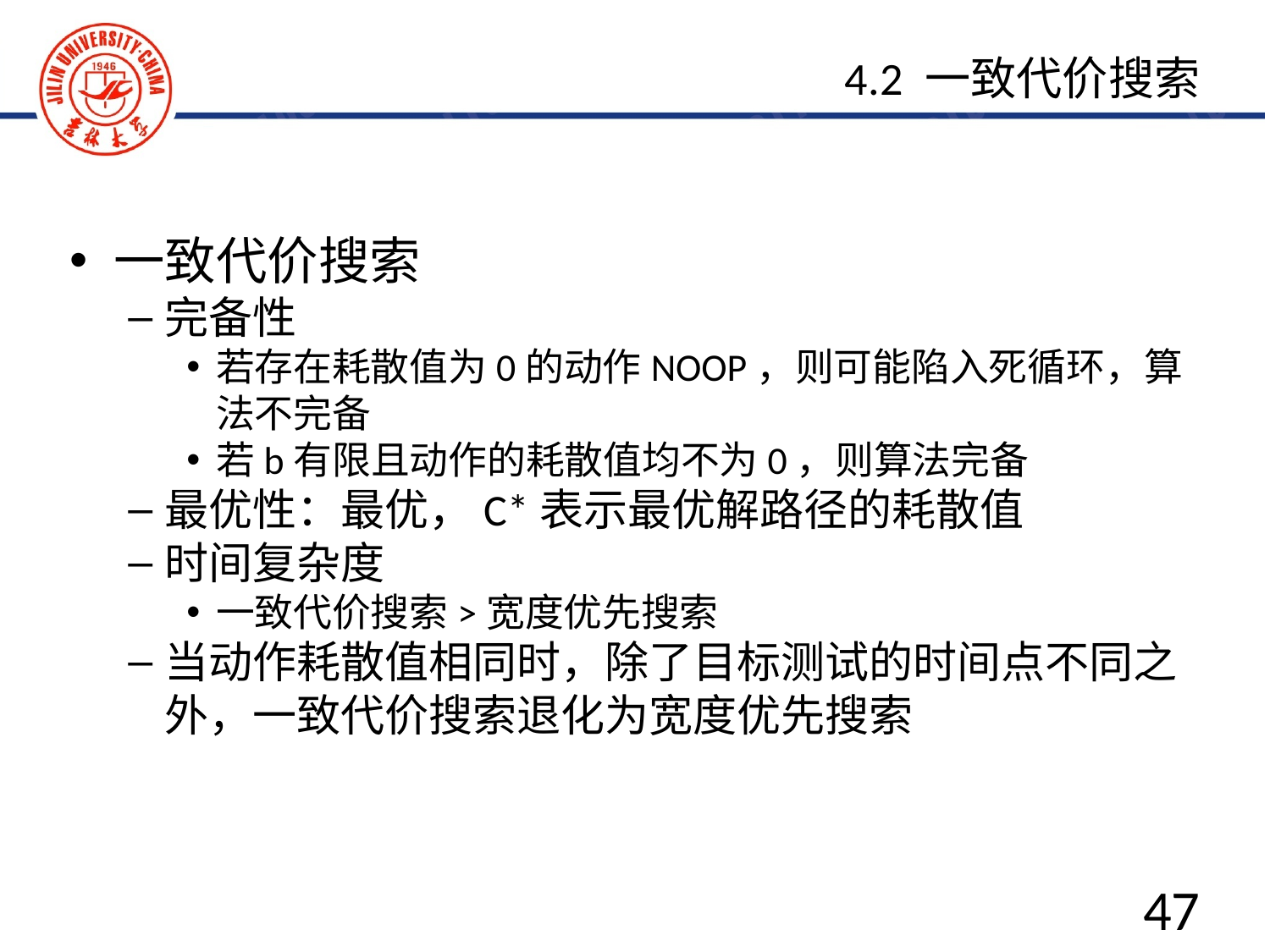

4.2 一致代价搜索
一致代价搜索
完备性
若存在耗散值为0的动作NOOP，则可能陷入死循环，算法不完备
若b有限且动作的耗散值均不为0，则算法完备
最优性：最优，C*表示最优解路径的耗散值
时间复杂度
一致代价搜索>宽度优先搜索
当动作耗散值相同时，除了目标测试的时间点不同之外，一致代价搜索退化为宽度优先搜索
47